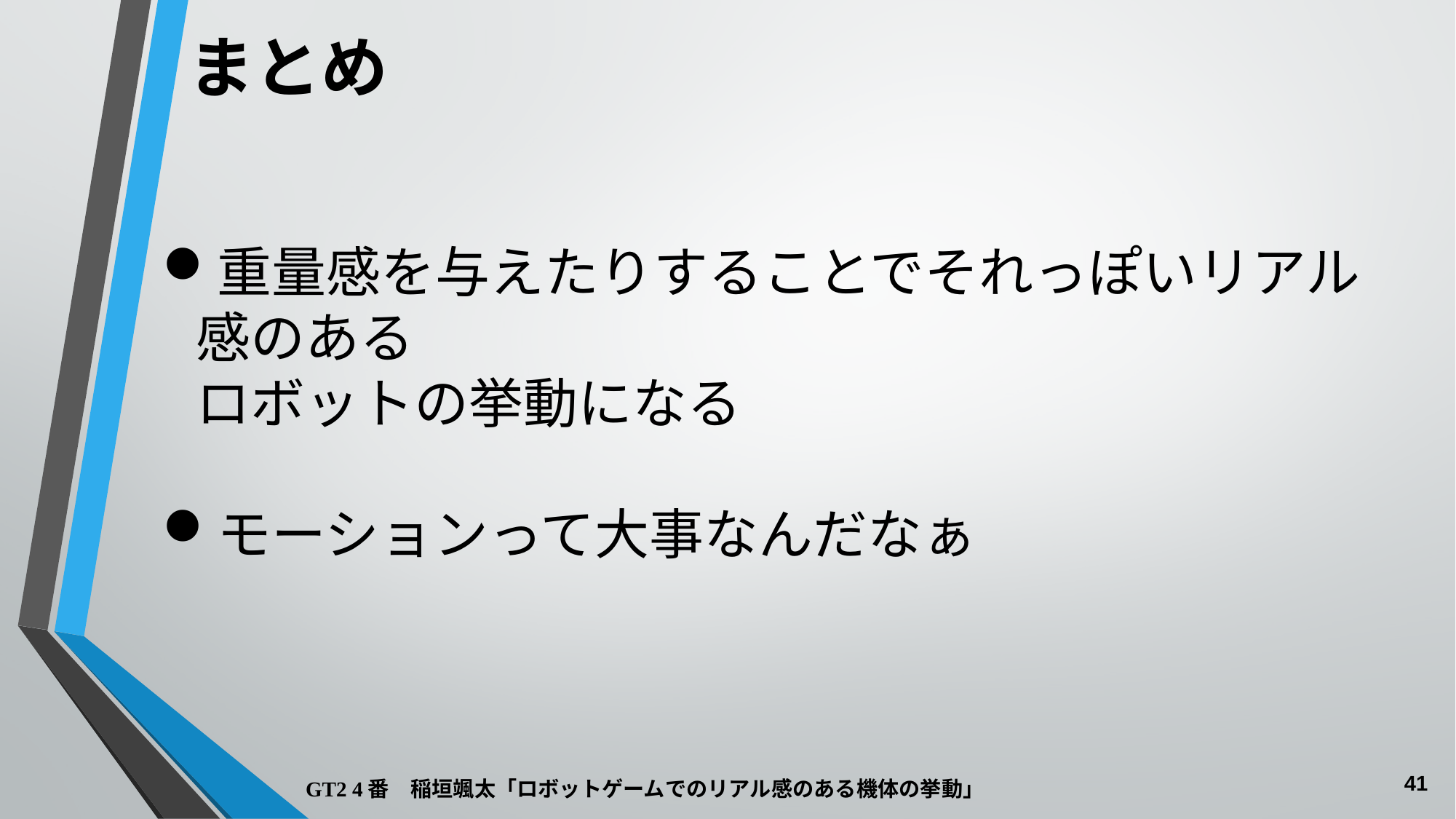

まとめ
重量感を与えたりすることでそれっぽいリアル感のある
ロボットの挙動になる

モーションって大事なんだなぁ
41
GT2 4番　稲垣颯太「ロボットゲームでのリアル感のある機体の挙動」